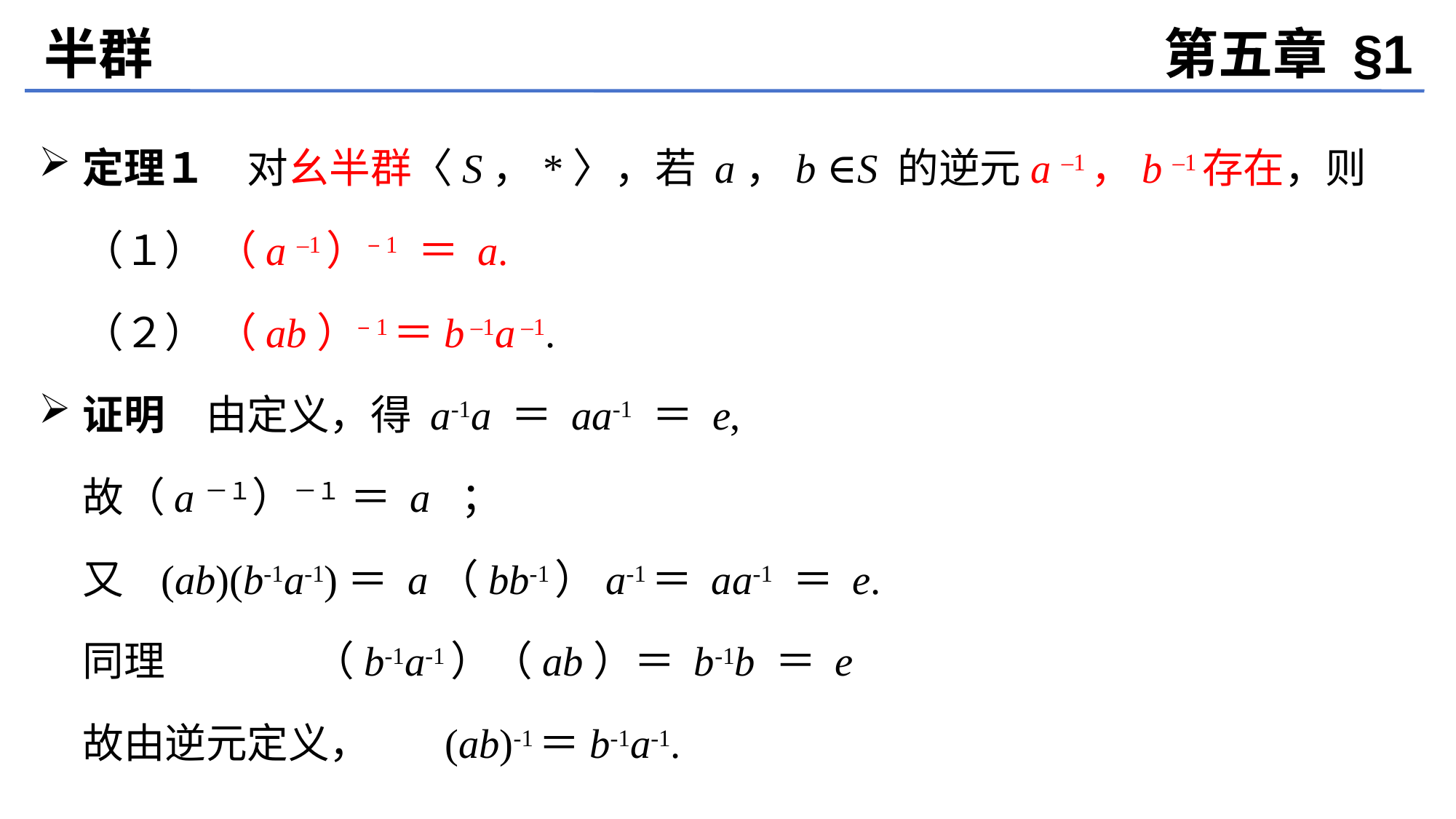

半群
第五章 §1
定理１　对幺半群〈S，*〉，若 a，b ∈S 的逆元a –1，b –1存在，则
	（１） （a –1）–1 ＝ a.
	（２） （ab）–1＝b –1a –1.
证明　由定义，得 a-1a ＝ aa-1 ＝ e,
	故（a－１）－１ ＝ a  ；
	又   (ab)(b-1a-1)＝ a（bb-1）a-1＝ aa-1 ＝ e.
	同理                （b-1a-1）（ab）＝ b-1b ＝ e
	故由逆元定义，       (ab)-1＝b-1a-1.